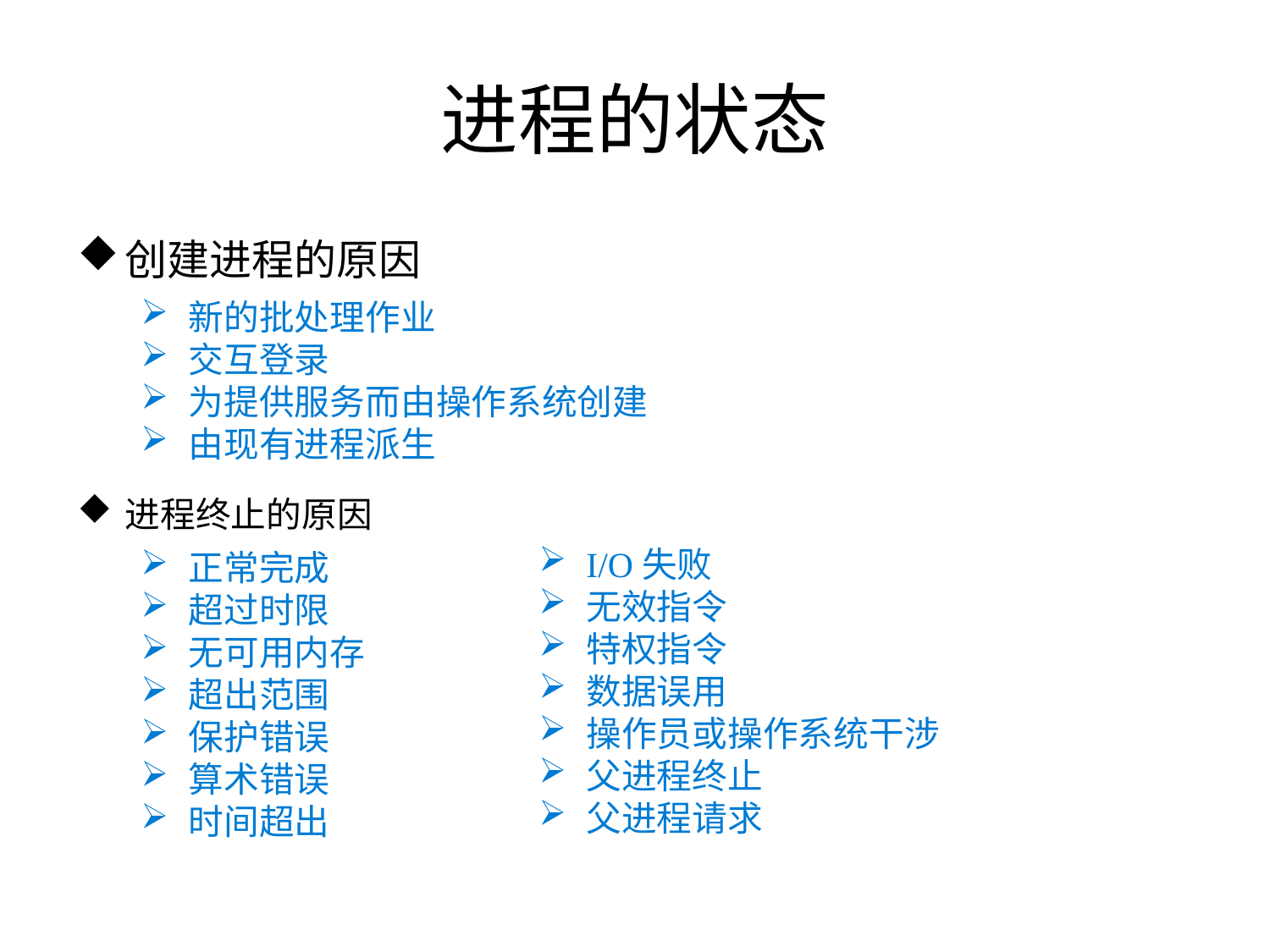

进程的状态
创建进程的原因
新的批处理作业
交互登录
为提供服务而由操作系统创建
由现有进程派生
进程终止的原因
正常完成
超过时限
无可用内存
超出范围
保护错误
算术错误
时间超出

I/O失败
无效指令
特权指令
数据误用
操作员或操作系统干涉
父进程终止
父进程请求